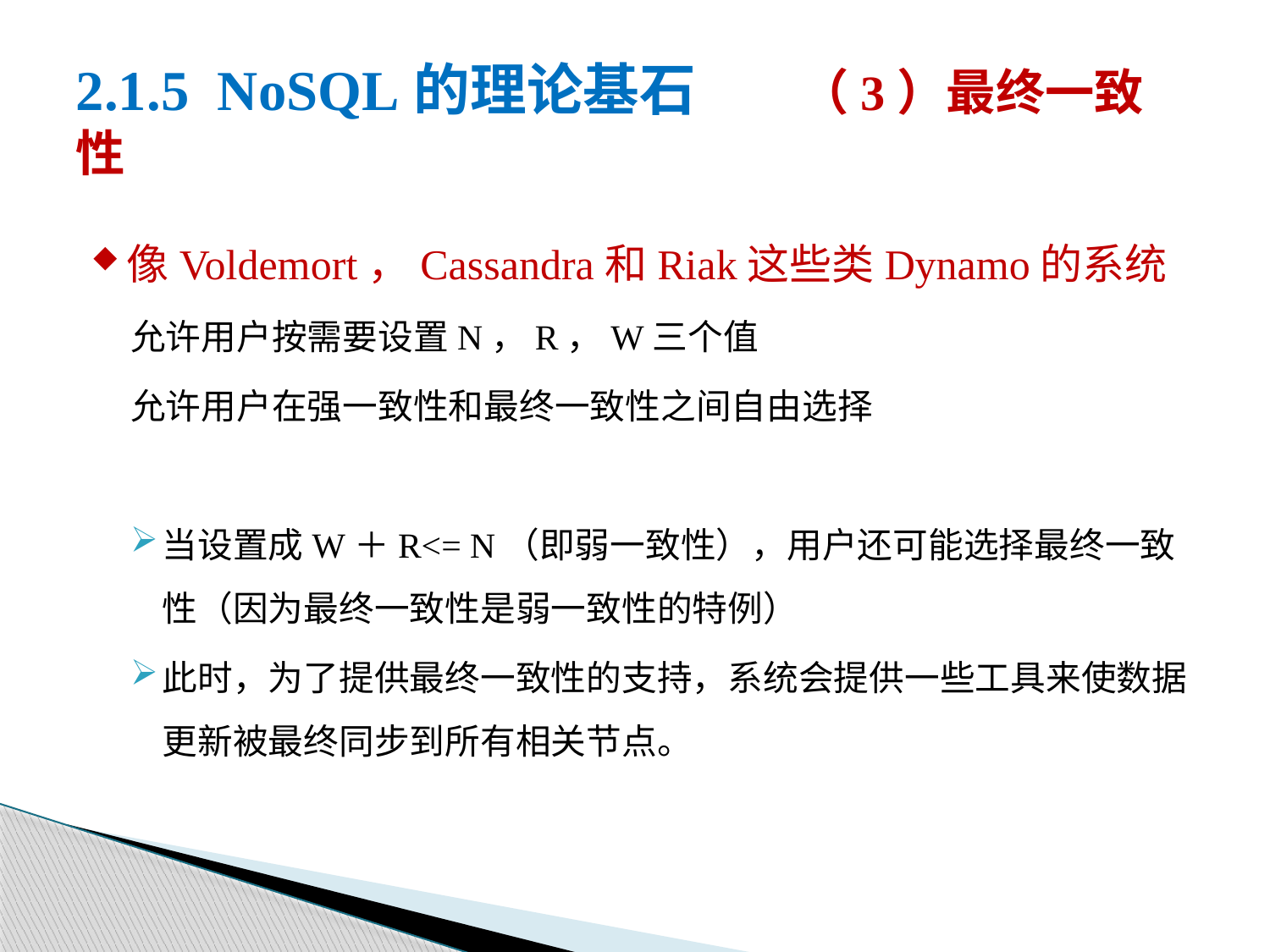

# 2.1.5  NoSQL的理论基石        （3）最终一致性
像Voldemort，Cassandra和Riak这些类Dynamo的系统
允许用户按需要设置N，R，W三个值
允许用户在强一致性和最终一致性之间自由选择

当设置成W＋R<= N（即弱一致性），用户还可能选择最终一致性（因为最终一致性是弱一致性的特例）
此时，为了提供最终一致性的支持，系统会提供一些工具来使数据更新被最终同步到所有相关节点。